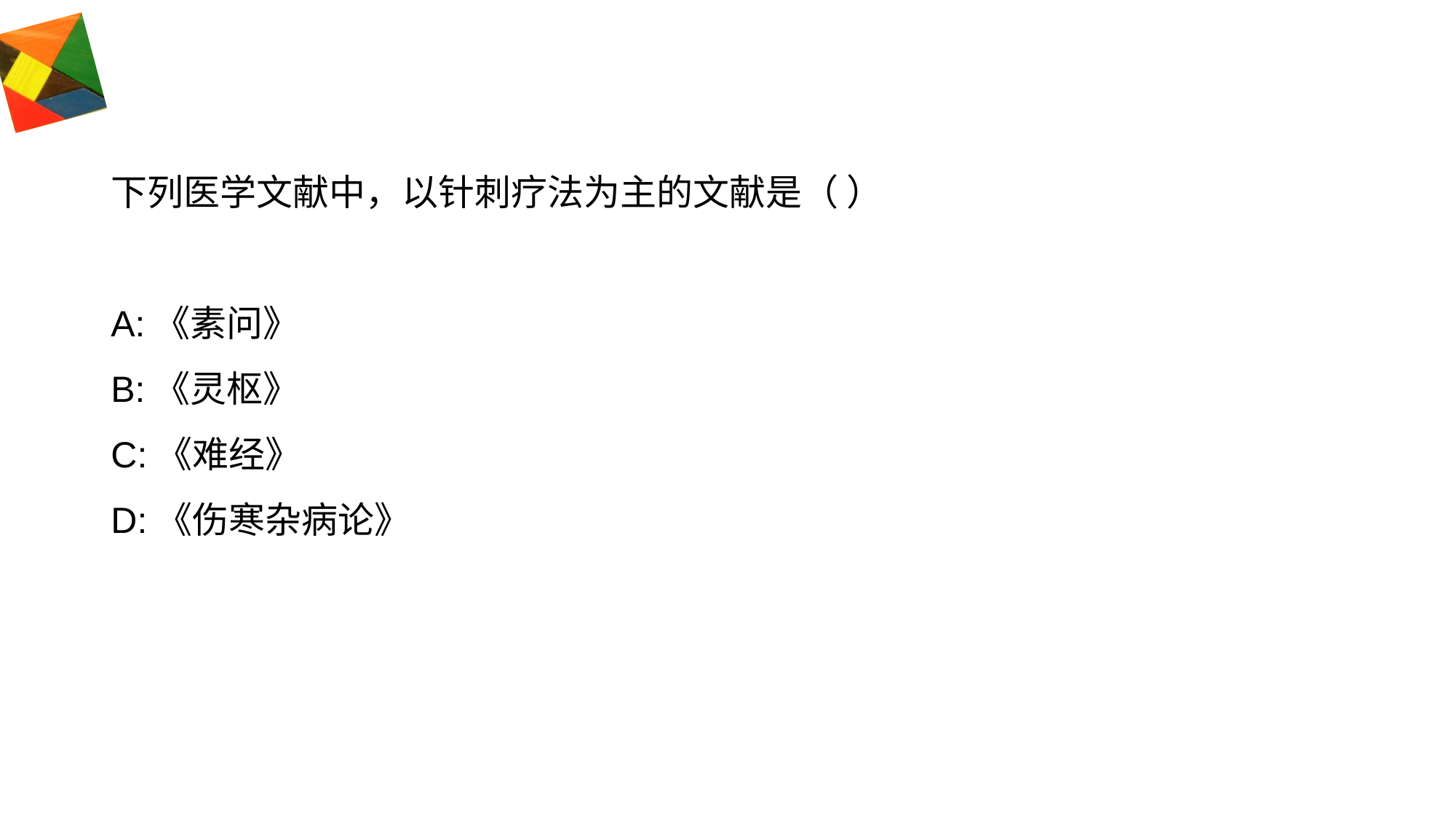

#
下列医学文献中，以针刺疗法为主的文献是（ ）

A:《素问》
B:《灵枢》
C:《难经》
D:《伤寒杂病论》

157